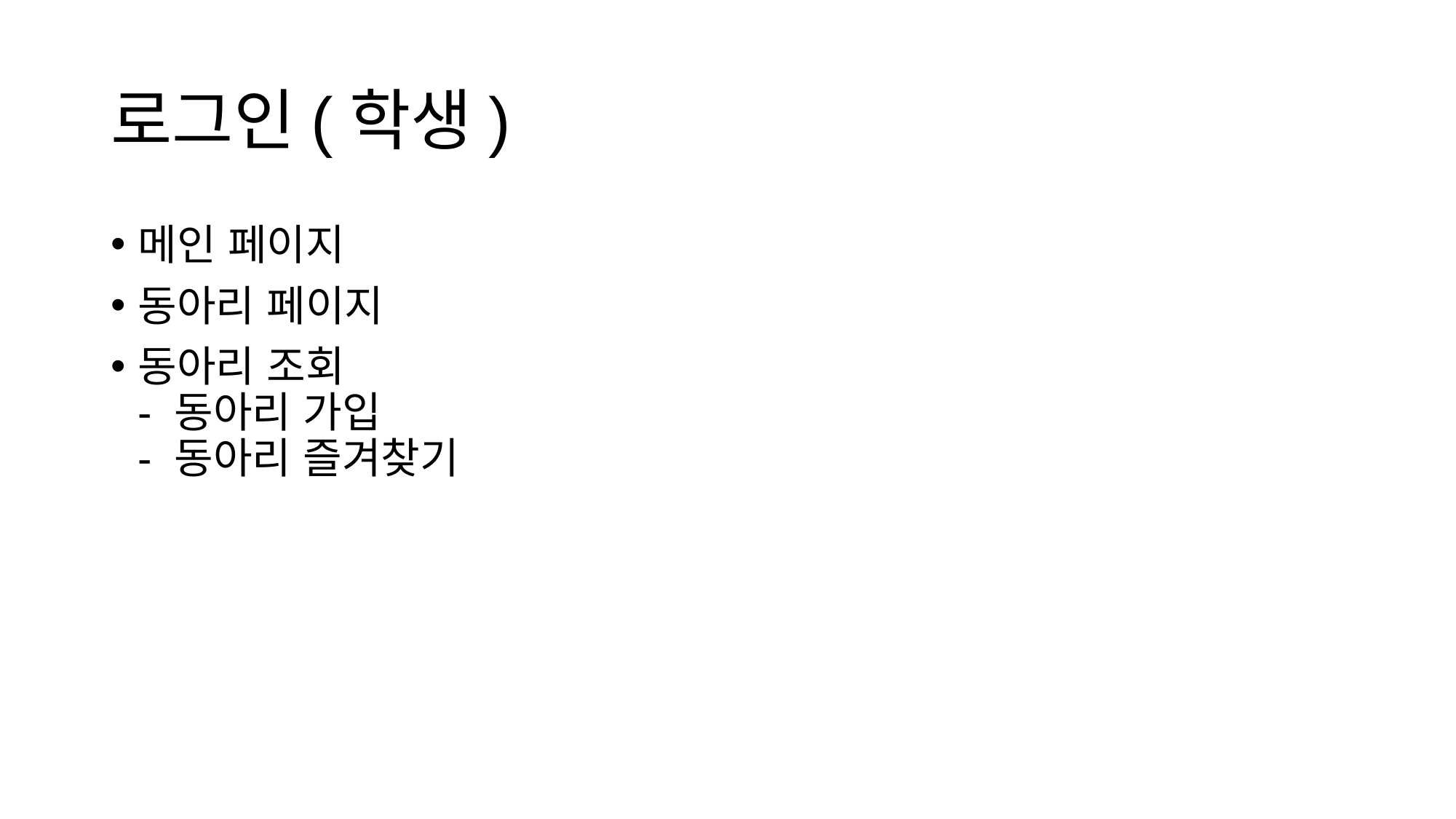

# 로그인(학생)
메인 페이지
동아리 페이지
동아리 조회
- 동아리 가입
- 동아리 즐겨찾기